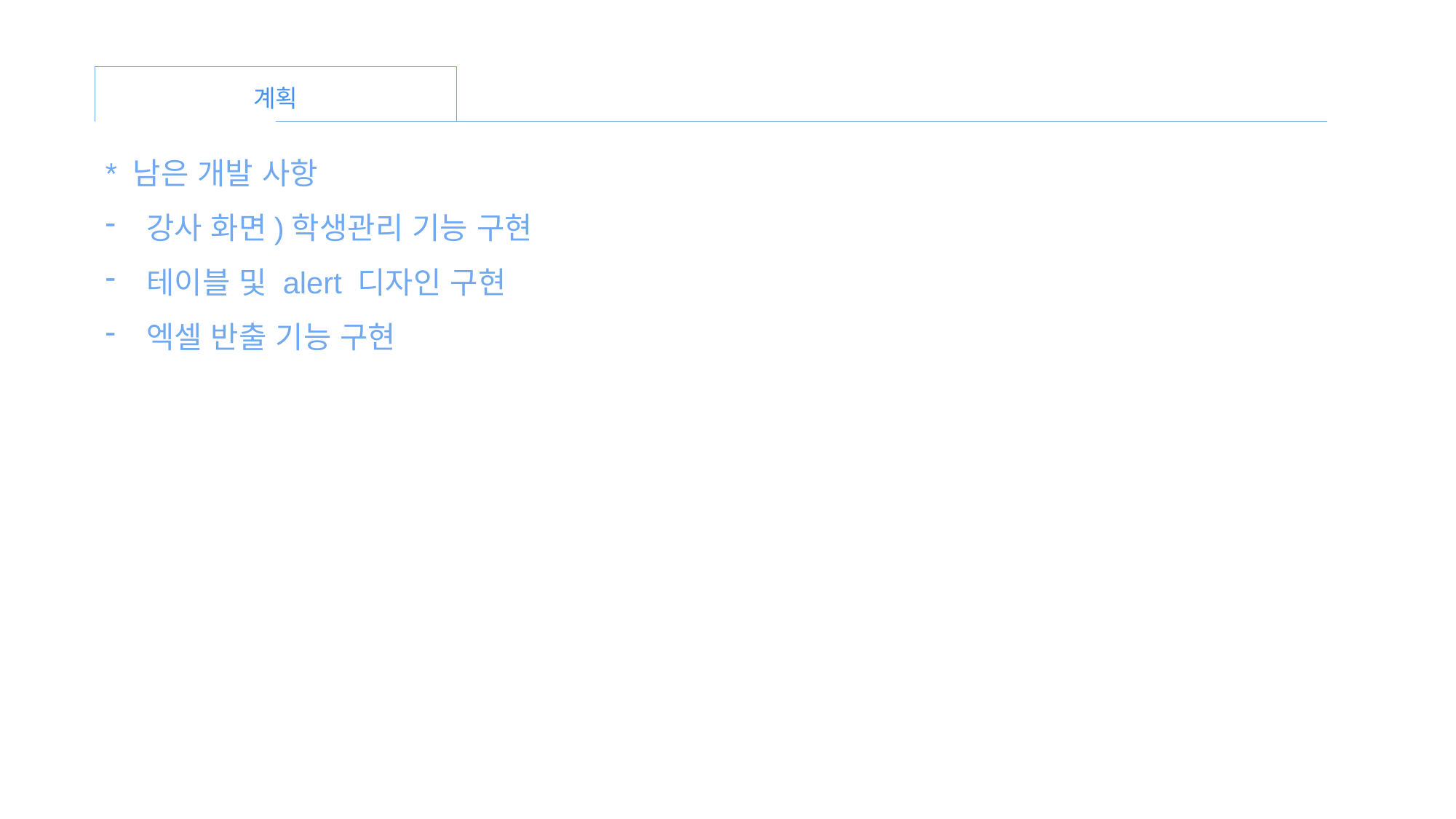

계획
* 남은 개발 사항
강사 화면)학생관리 기능 구현
테이블 및 alert 디자인 구현
엑셀 반출 기능 구현